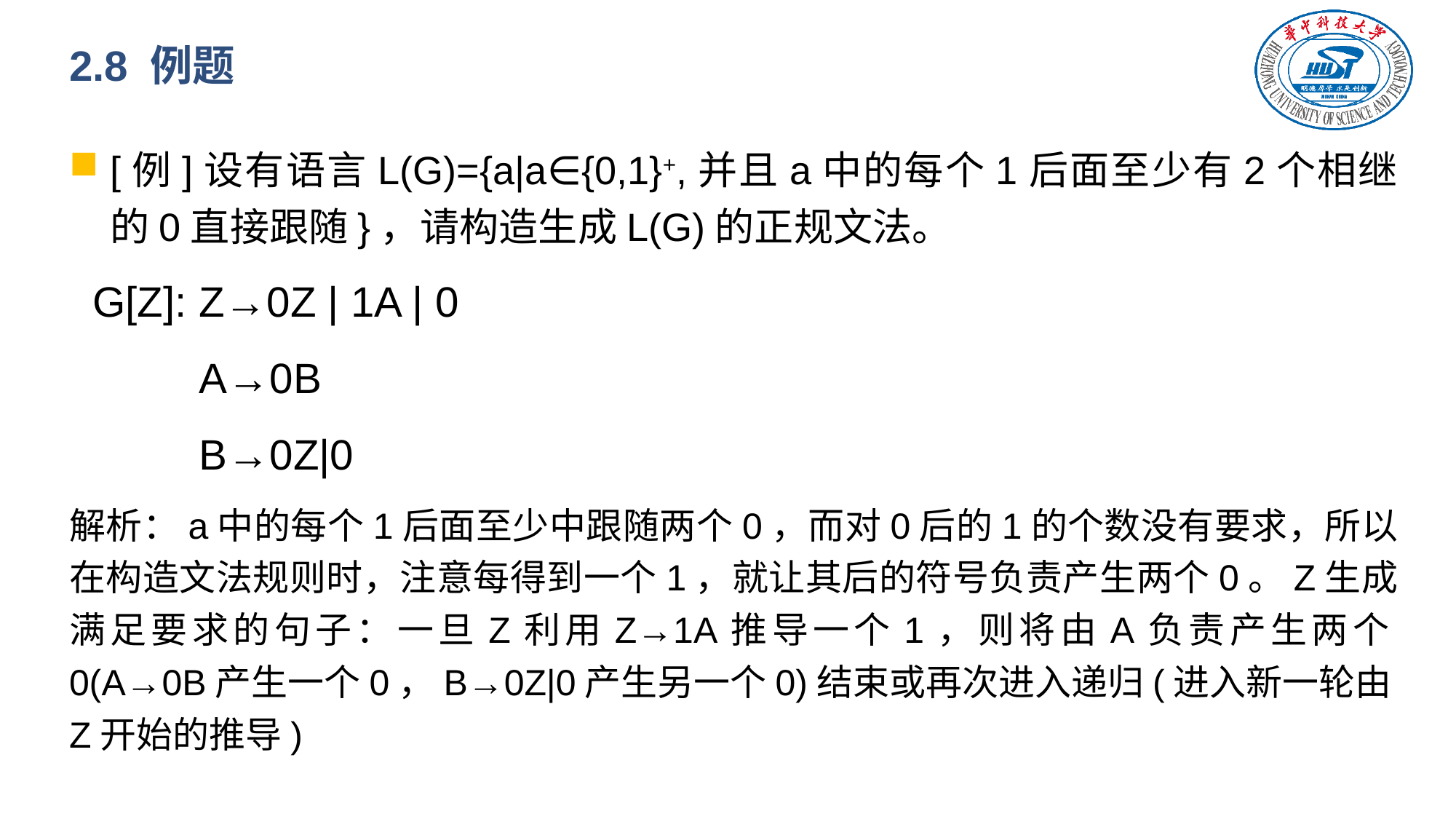

# 2.8 例题
[例]设有语言L(G)={a|a∈{0,1}+,并且a中的每个1后面至少有2个相继的0直接跟随}，请构造生成L(G)的正规文法。
  G[Z]: Z→0Z | 1A | 0
           A→0B
           B→0Z|0
解析：a中的每个1后面至少中跟随两个0，而对0后的1的个数没有要求，所以在构造文法规则时，注意每得到一个1，就让其后的符号负责产生两个0。Z生成满足要求的句子：一旦Z利用Z→1A推导一个1，则将由A负责产生两个0(A→0B产生一个0，B→0Z|0产生另一个0)结束或再次进入递归(进入新一轮由Z开始的推导)
79